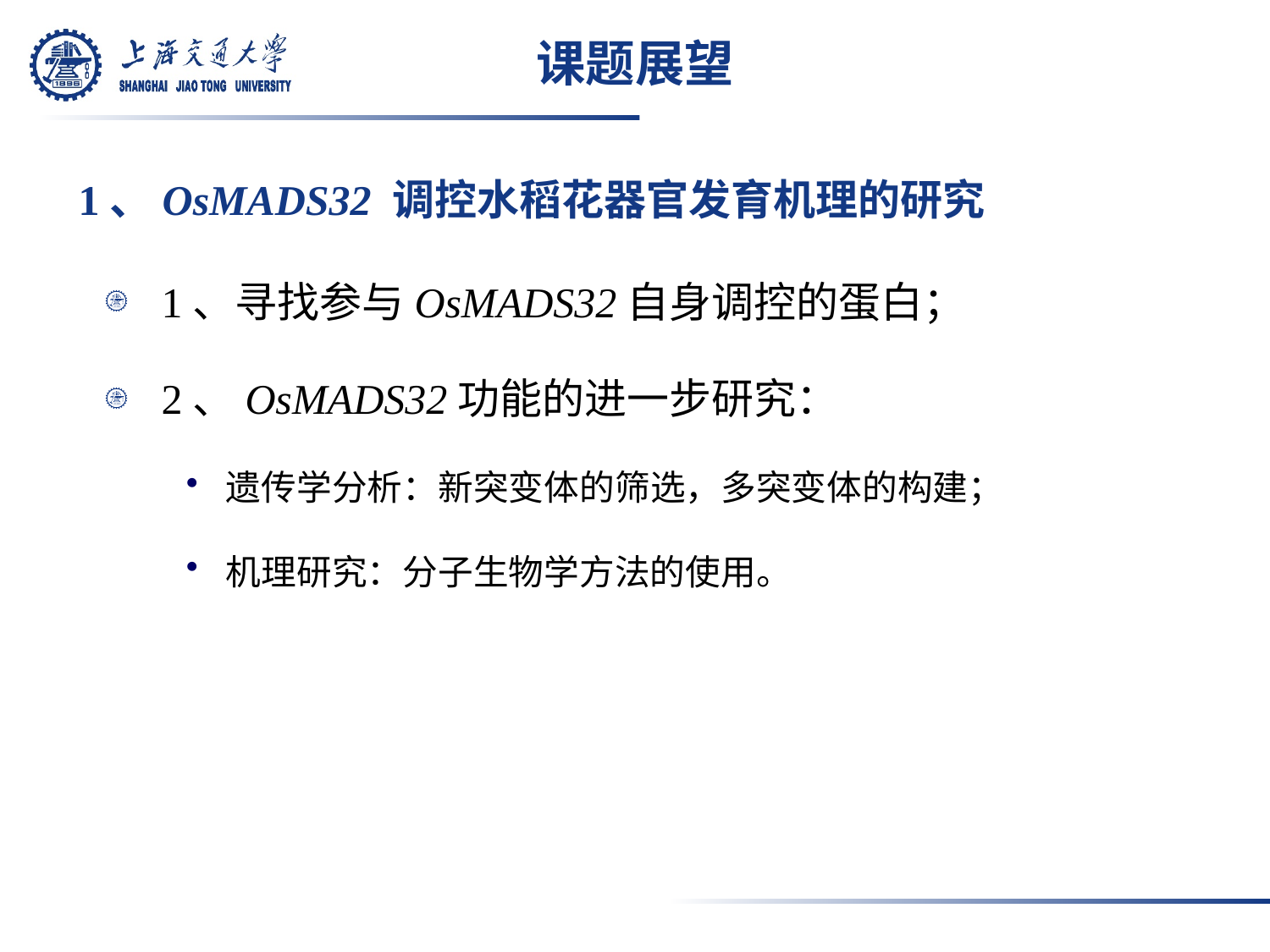

# 课题展望
1、OsMADS32 调控水稻花器官发育机理的研究
1、寻找参与OsMADS32自身调控的蛋白；
2、OsMADS32功能的进一步研究：
遗传学分析：新突变体的筛选，多突变体的构建；
机理研究：分子生物学方法的使用。